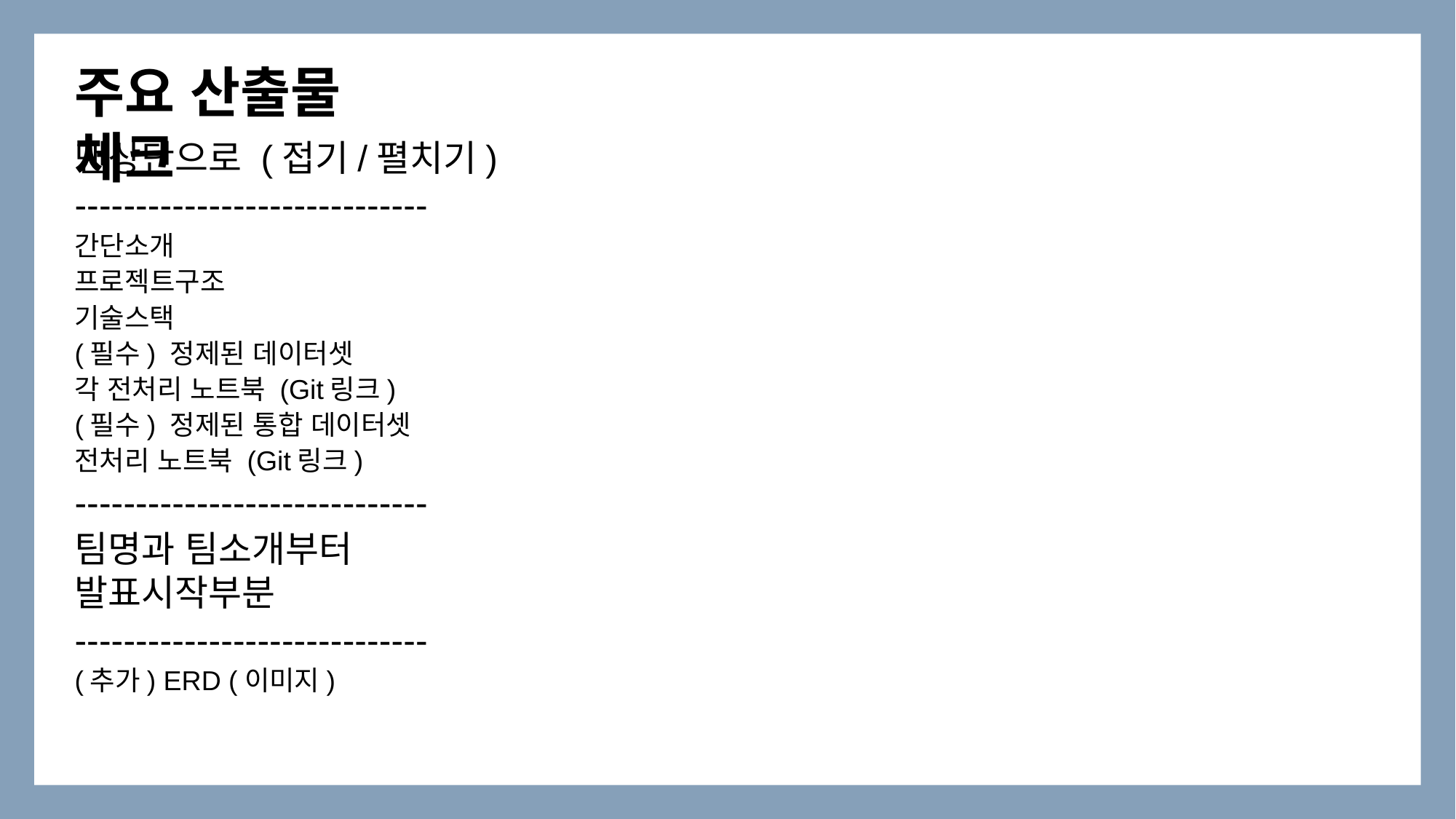

주요 산출물 체크
맨상단으로 (접기/펼치기)
-----------------------------
간단소개
프로젝트구조
기술스택
(필수) 정제된 데이터셋
각 전처리 노트북 (Git링크)
(필수) 정제된 통합 데이터셋
전처리 노트북 (Git링크)
-----------------------------
팀명과 팀소개부터 발표시작부분
-----------------------------
(추가) ERD (이미지)